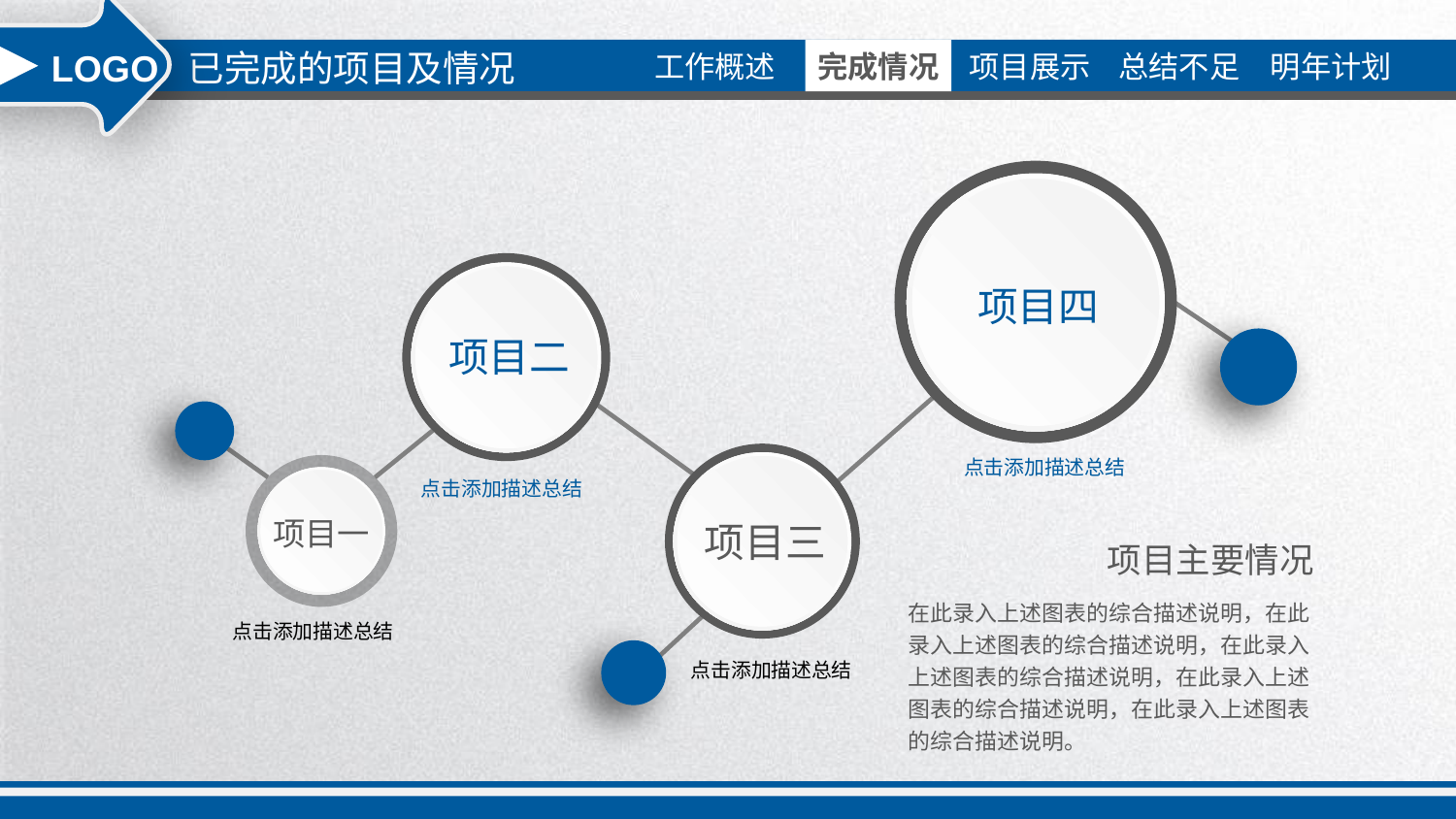

已完成的项目及情况
LOGO

项目四

项目二

项目三
点击添加描述总结

项目一
点击添加描述总结
项目主要情况
在此录入上述图表的综合描述说明，在此录入上述图表的综合描述说明，在此录入上述图表的综合描述说明，在此录入上述图表的综合描述说明，在此录入上述图表的综合描述说明。
点击添加描述总结

点击添加描述总结
*
延时符